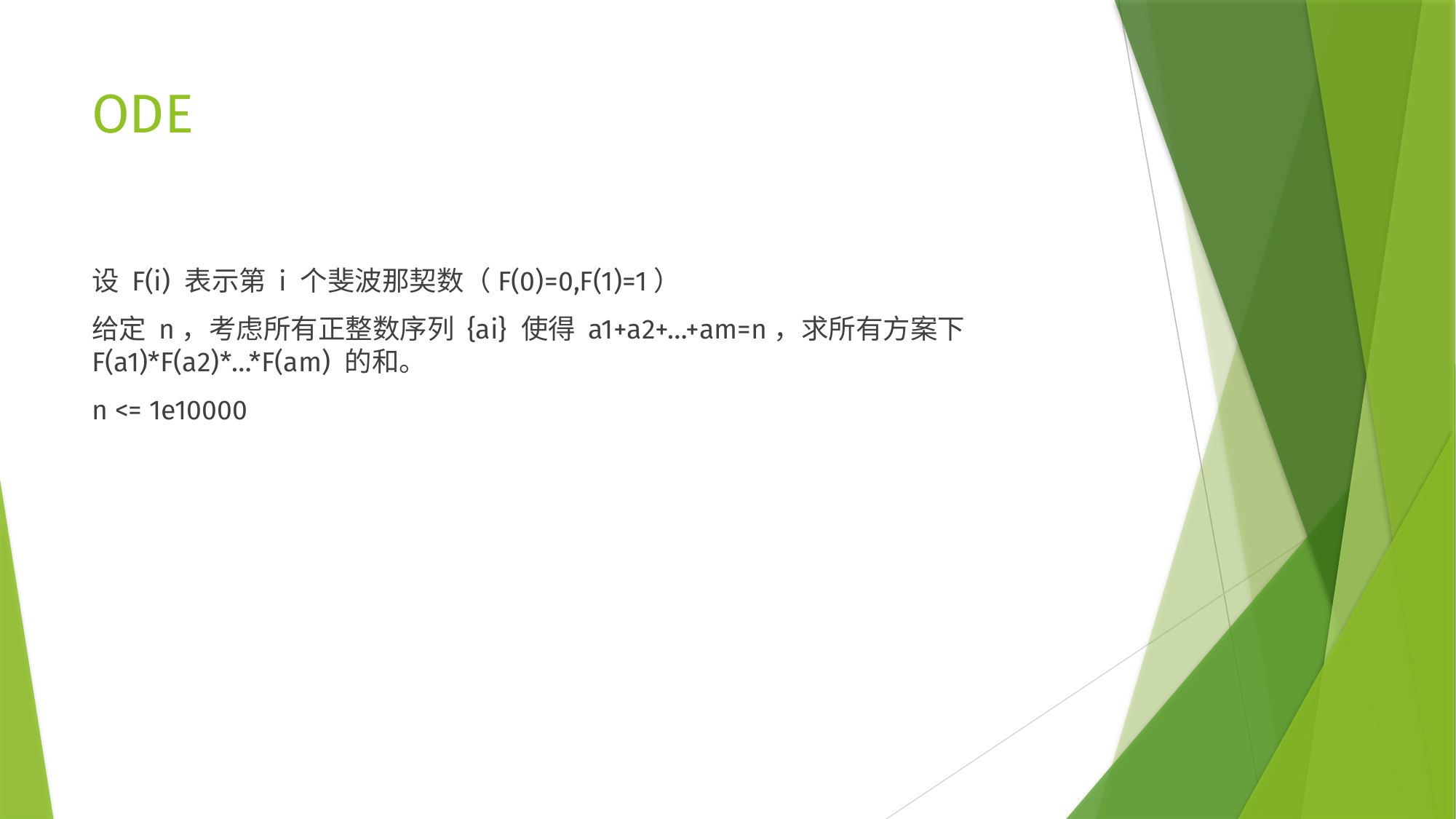

# ODE
设 F(i) 表示第 i 个斐波那契数（F(0)=0,F(1)=1）
给定 n，考虑所有正整数序列 {ai} 使得 a1+a2+…+am=n，求所有方案下 F(a1)*F(a2)*…*F(am) 的和。
n <= 1e10000